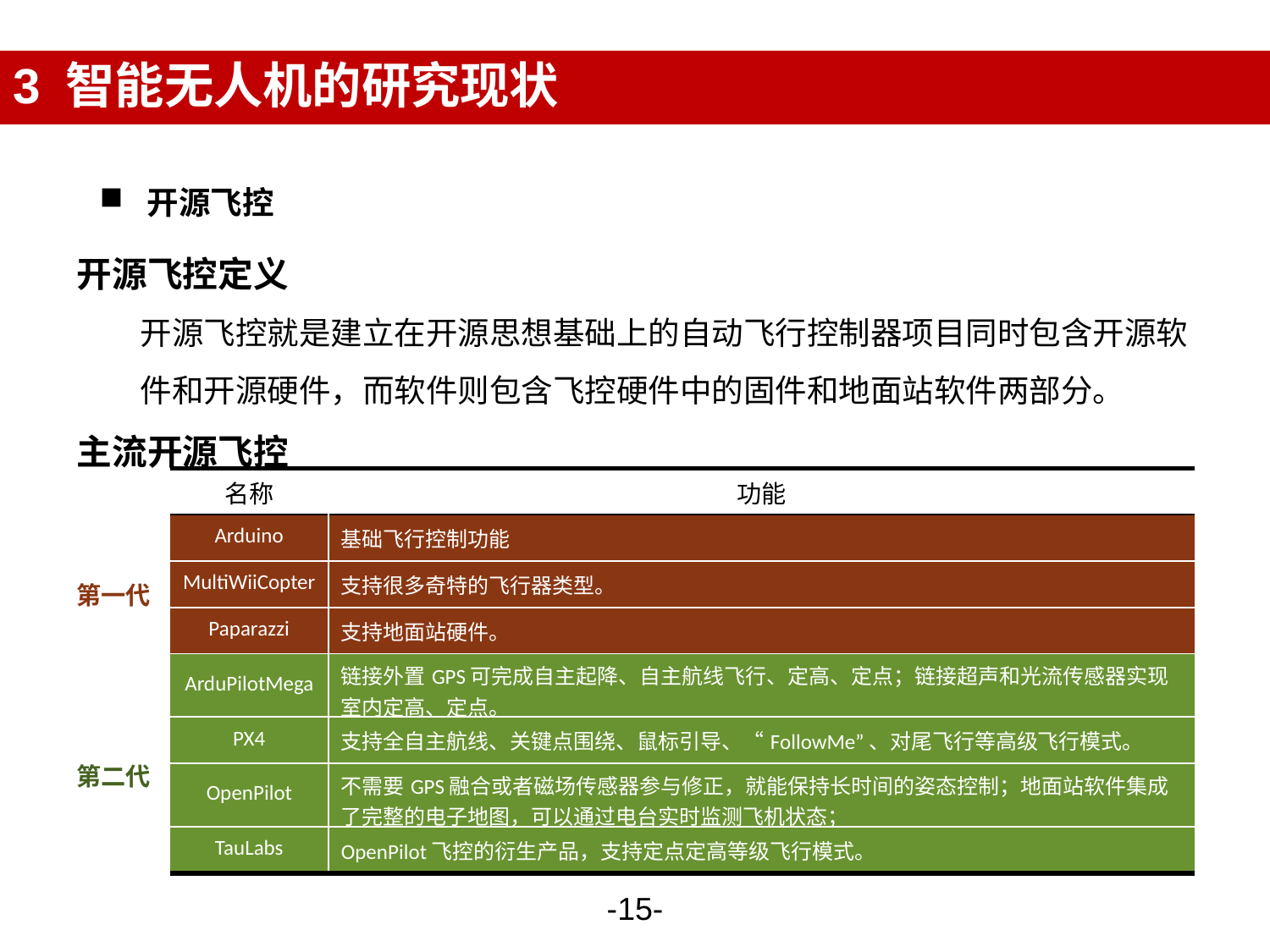

3 智能无人机的研究现状

开源飞控

开源飞控定义
开源飞控就是建立在开源思想基础上的自动飞行控制器项目同时包含开源软件和开源硬件，而软件则包含飞控硬件中的固件和地面站软件两部分。
主流开源飞控
| 名称 | 功能 |
| --- | --- |
| Arduino | 基础飞行控制功能 |
| MultiWiiCopter | 支持很多奇特的飞行器类型。 |
| Paparazzi | 支持地面站硬件。 |
| ArduPilotMega | 链接外置GPS可完成自主起降、自主航线飞行、定高、定点；链接超声和光流传感器实现室内定高、定点。 |
| PX4 | 支持全自主航线、关键点围绕、鼠标引导、“FollowMe”、对尾飞行等高级飞行模式。 |
| OpenPilot | 不需要GPS融合或者磁场传感器参与修正，就能保持长时间的姿态控制；地面站软件集成了完整的电子地图，可以通过电台实时监测飞机状态； |
| TauLabs | OpenPilot飞控的衍生产品，支持定点定高等级飞行模式。 |
第一代
第二代
-15-